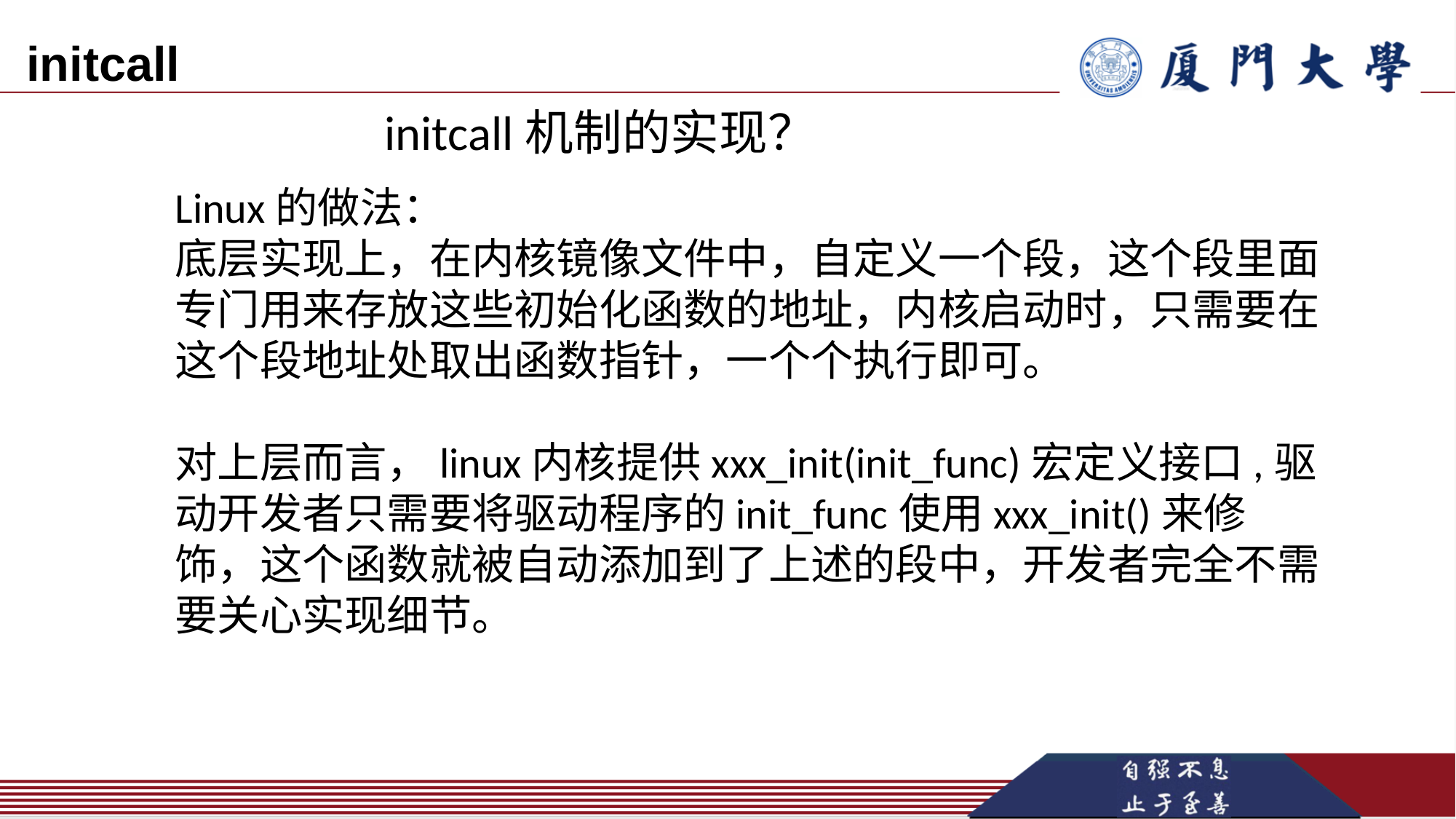

initcall
initcall机制的实现？
Linux的做法：
底层实现上，在内核镜像文件中，自定义一个段，这个段里面专门用来存放这些初始化函数的地址，内核启动时，只需要在这个段地址处取出函数指针，一个个执行即可。

对上层而言，linux内核提供xxx_init(init_func)宏定义接口,驱动开发者只需要将驱动程序的init_func使用xxx_init()来修饰，这个函数就被自动添加到了上述的段中，开发者完全不需要关心实现细节。